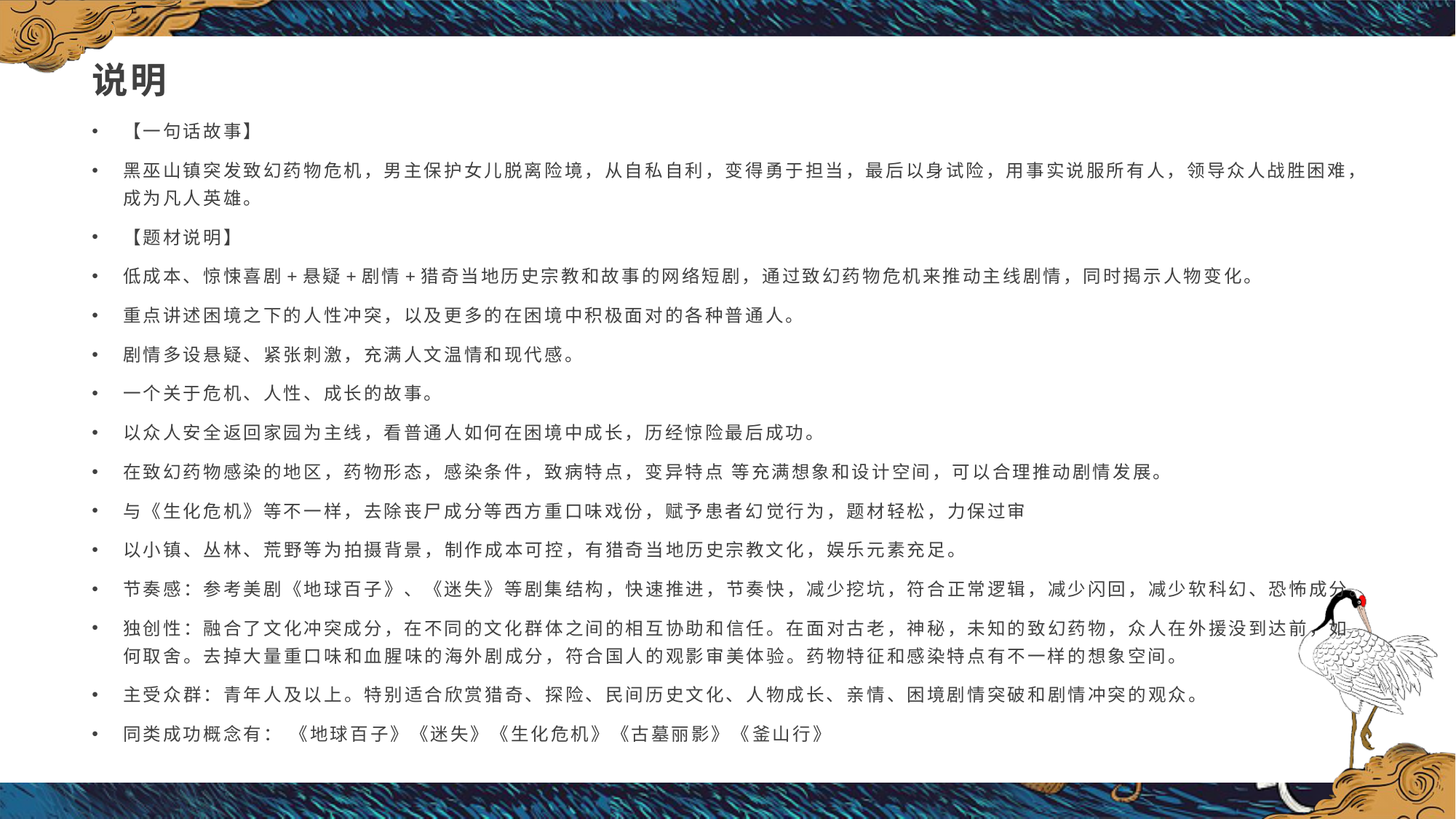

# 说明
【一句话故事】
黑巫山镇突发致幻药物危机，男主保护女儿脱离险境，从自私自利，变得勇于担当，最后以身试险，用事实说服所有人，领导众人战胜困难，成为凡人英雄。
【题材说明】
低成本、惊悚喜剧+悬疑+剧情+猎奇当地历史宗教和故事的网络短剧，通过致幻药物危机来推动主线剧情，同时揭示人物变化。
重点讲述困境之下的人性冲突，以及更多的在困境中积极面对的各种普通人。
剧情多设悬疑、紧张刺激，充满人文温情和现代感。
一个关于危机、人性、成长的故事。
以众人安全返回家园为主线，看普通人如何在困境中成长，历经惊险最后成功。
在致幻药物感染的地区，药物形态，感染条件，致病特点，变异特点 等充满想象和设计空间，可以合理推动剧情发展。
与《生化危机》等不一样，去除丧尸成分等西方重口味戏份，赋予患者幻觉行为，题材轻松，力保过审
以小镇、丛林、荒野等为拍摄背景，制作成本可控，有猎奇当地历史宗教文化，娱乐元素充足。
节奏感：参考美剧《地球百子》、《迷失》等剧集结构，快速推进，节奏快，减少挖坑，符合正常逻辑，减少闪回，减少软科幻、恐怖成分。
独创性：融合了文化冲突成分，在不同的文化群体之间的相互协助和信任。在面对古老，神秘，未知的致幻药物，众人在外援没到达前，如何取舍。去掉大量重口味和血腥味的海外剧成分，符合国人的观影审美体验。药物特征和感染特点有不一样的想象空间。
主受众群：青年人及以上。特别适合欣赏猎奇、探险、民间历史文化、人物成长、亲情、困境剧情突破和剧情冲突的观众。
同类成功概念有： 《地球百子》《迷失》《生化危机》《古墓丽影》《釜山行》